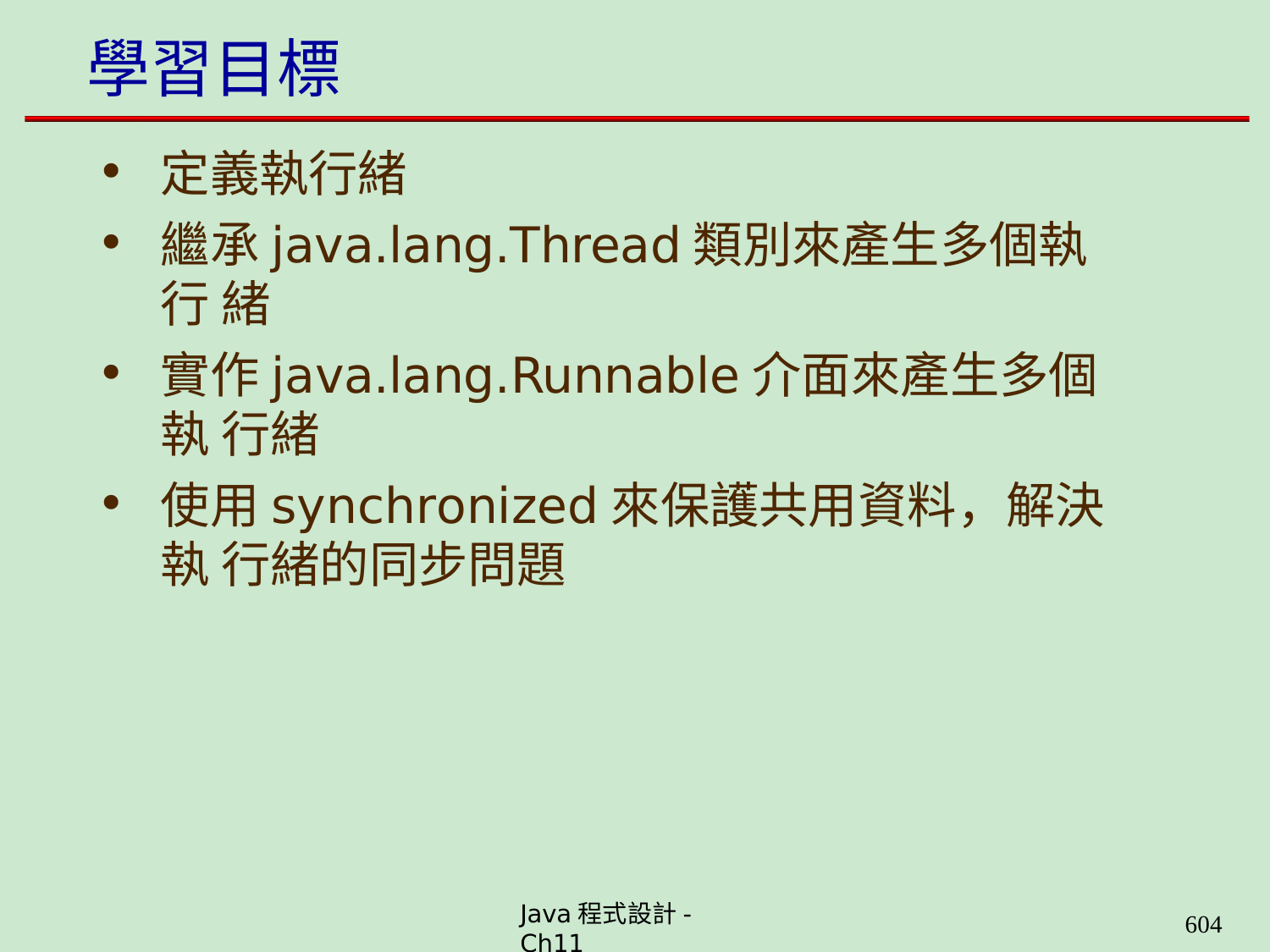

# 學習目標
定義執行緒
繼承java.lang.Thread類別來產生多個執行 緒
實作java.lang.Runnable介面來產生多個執 行緒
使用synchronized來保護共用資料，解決執 行緒的同步問題
Java程式設計-Ch11
604